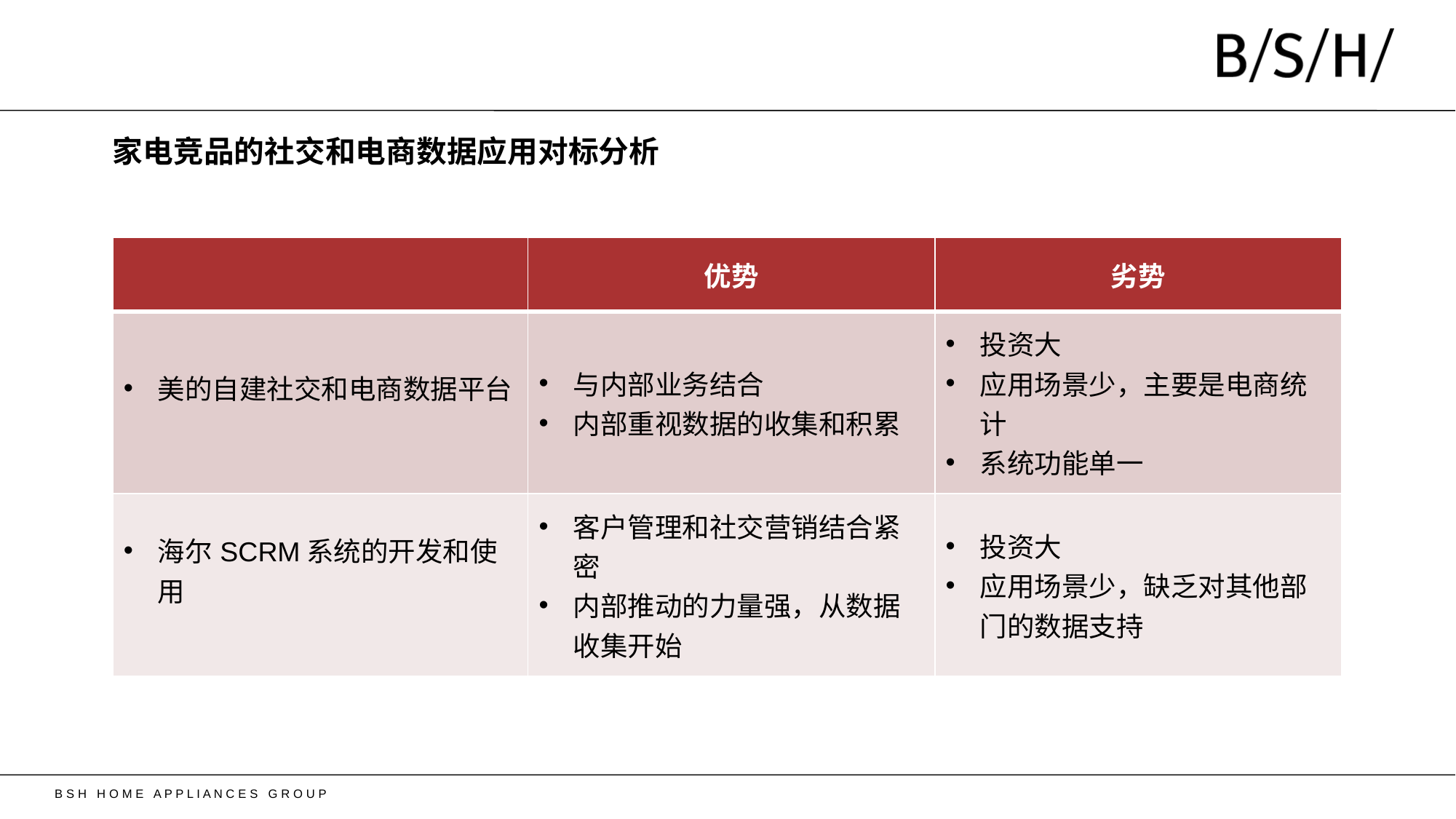

# 家电竞品的社交和电商数据应用对标分析
|  | 优势 | 劣势 |
| --- | --- | --- |
| 美的自建社交和电商数据平台 | 与内部业务结合 内部重视数据的收集和积累 | 投资大 应用场景少，主要是电商统计 系统功能单一 |
| 海尔SCRM系统的开发和使用 | 客户管理和社交营销结合紧密 内部推动的力量强，从数据收集开始 | 投资大 应用场景少，缺乏对其他部门的数据支持 |